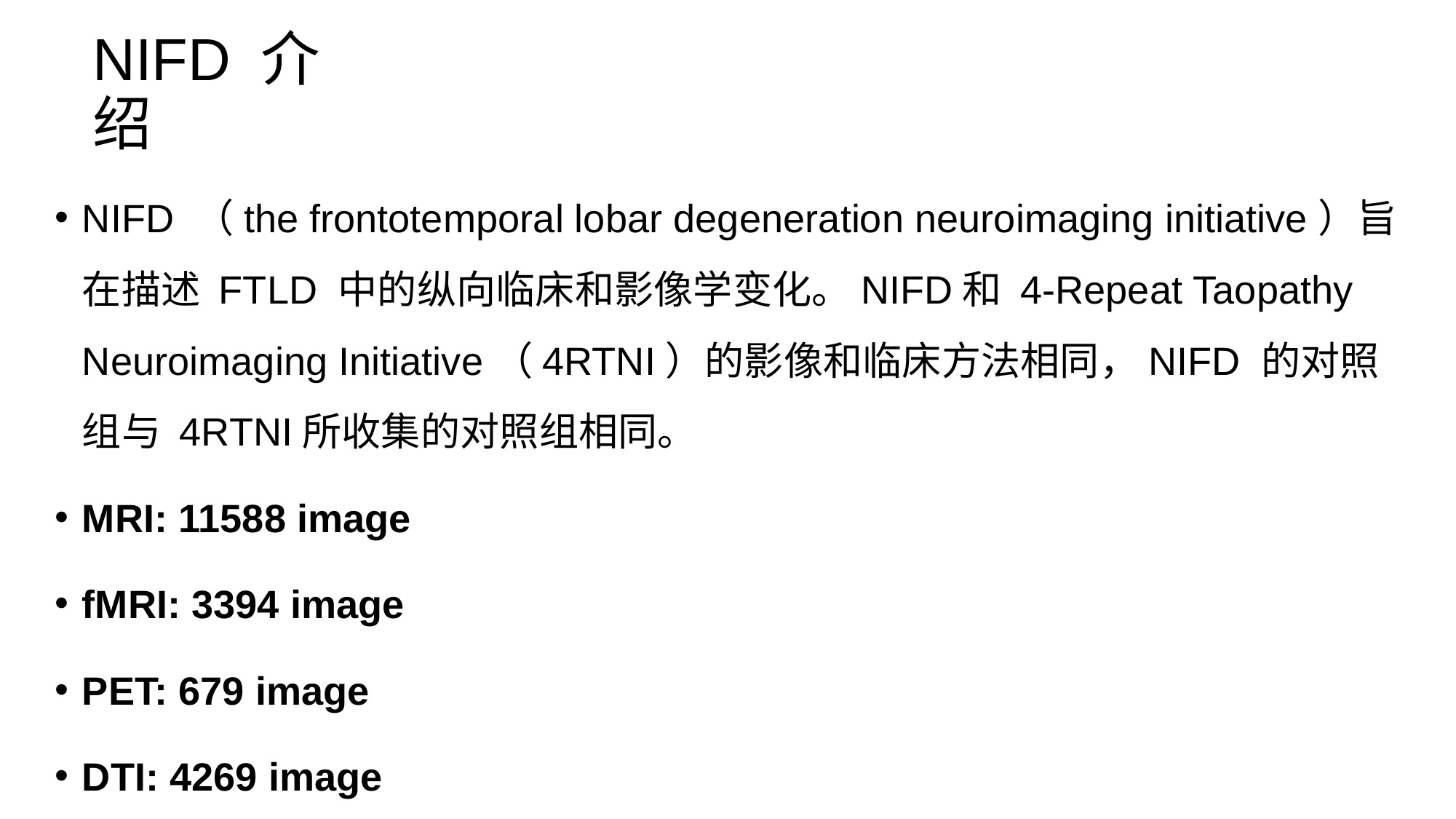

# NIFD 介绍
NIFD （the frontotemporal lobar degeneration neuroimaging initiative）旨在描述 FTLD 中的纵向临床和影像学变化。NIFD和 4-Repeat Taopathy Neuroimaging Initiative（4RTNI）的影像和临床方法相同，NIFD 的对照组与 4RTNI所收集的对照组相同。
MRI: 11588 image
fMRI: 3394 image
PET: 679 image
DTI: 4269 image